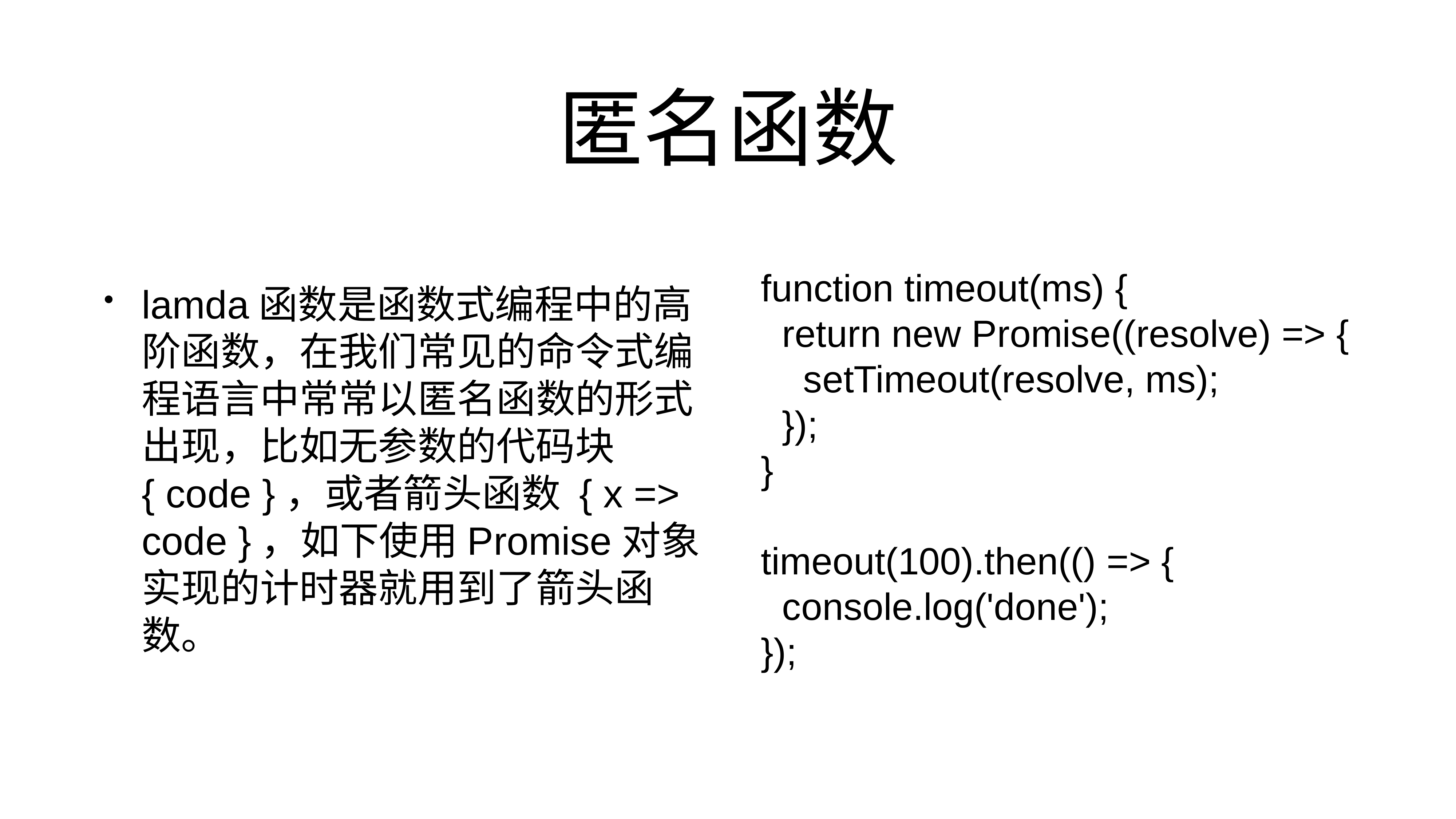

# 匿名函数
lamda函数是函数式编程中的高阶函数，在我们常见的命令式编程语言中常常以匿名函数的形式出现，比如无参数的代码块{ code }，或者箭头函数 { x => code }，如下使用Promise对象实现的计时器就用到了箭头函数。
function timeout(ms) {
  return new Promise((resolve) => {
    setTimeout(resolve, ms);
  });
}

timeout(100).then(() => {
  console.log('done');
});